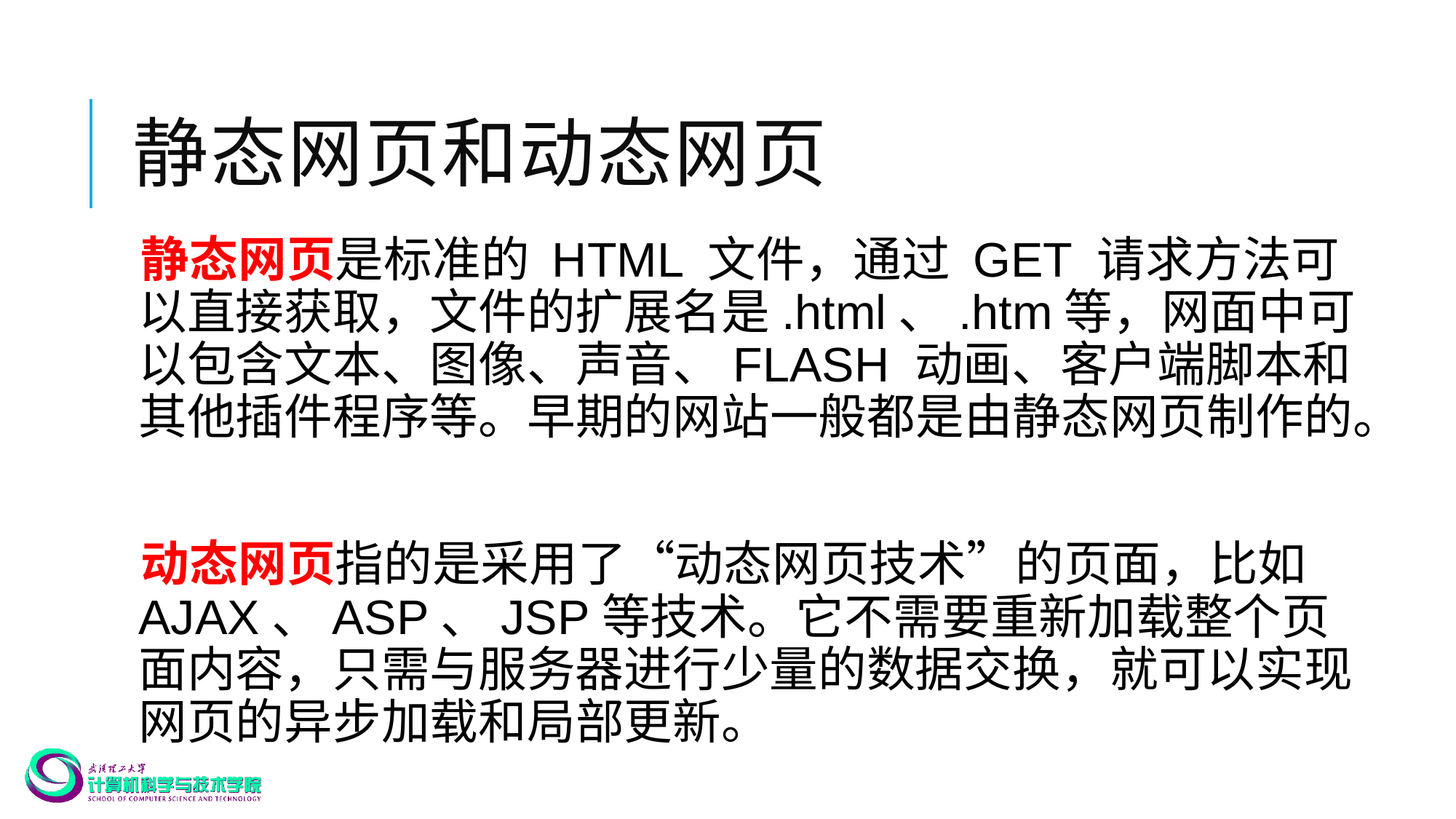

# 静态网页和动态网页
静态网页是标准的 HTML 文件，通过 GET 请求方法可以直接获取，文件的扩展名是.html、.htm等，网面中可以包含文本、图像、声音、FLASH 动画、客户端脚本和其他插件程序等。早期的网站一般都是由静态网页制作的。

动态网页指的是采用了“动态网页技术”的页面，比如 AJAX、ASP、JSP等技术。它不需要重新加载整个页面内容，只需与服务器进行少量的数据交换，就可以实现网页的异步加载和局部更新。